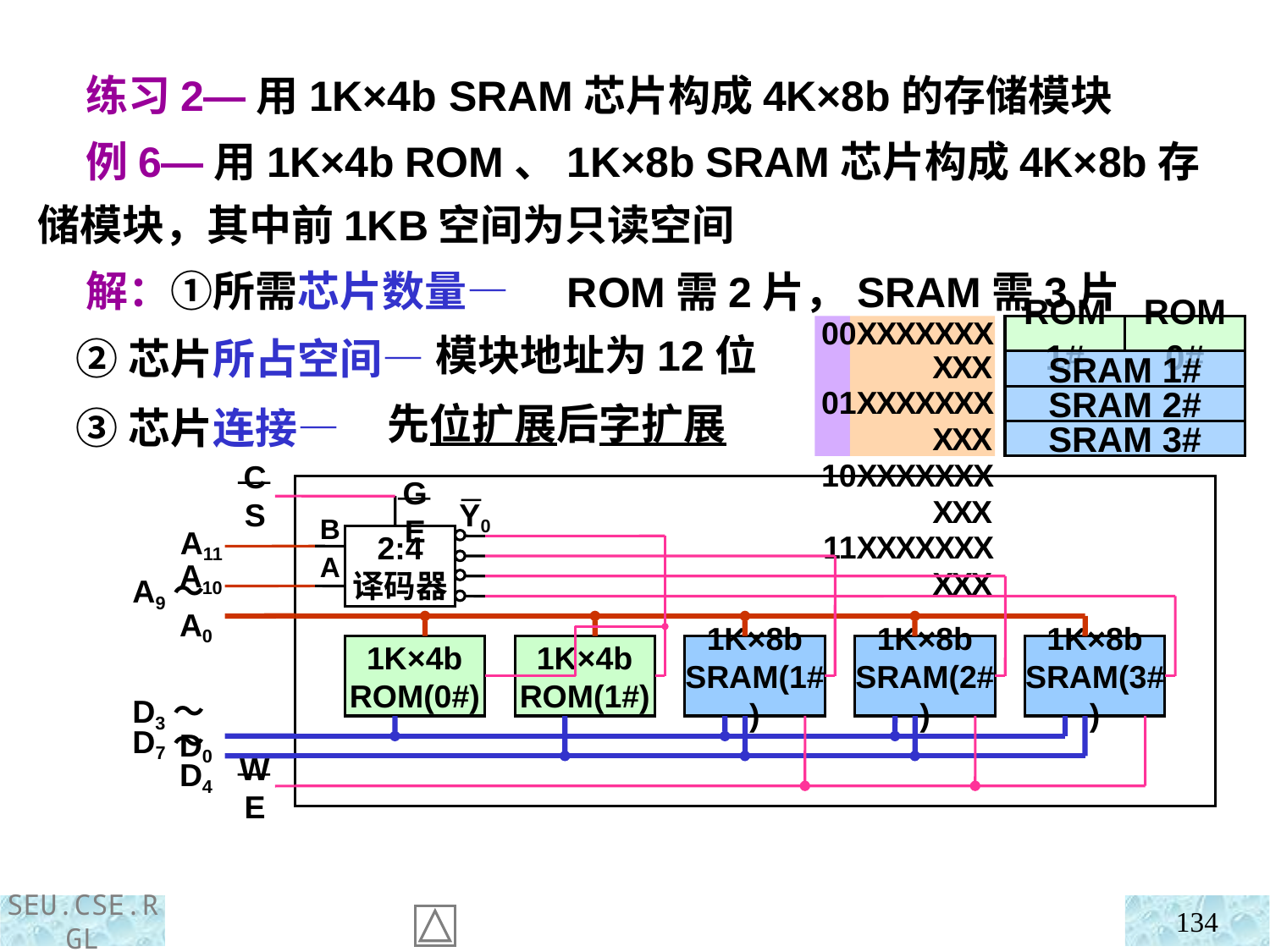

练习2—用1K×4b SRAM芯片构成4K×8b的存储模块
    例6—用1K×4b ROM、1K×8b SRAM芯片构成4K×8b存储模块，其中前1KB空间为只读空间
    解：①所需芯片数量—
    ②芯片所占空间—
    ③芯片连接—
ROM需2片，SRAM需3片
    模块地址为12位
先位扩展后字扩展

00XXXXXXXXXX
01XXXXXXXXXX
10XXXXXXXXXX
11XXXXXXXXXX
ROM 1#
ROM 0#
SRAM 1#
SRAM 2#
SRAM 3#

CS

A11
A10

A9～A0

1K×4b
ROM(0#)
1K×4b
ROM(1#)
1K×8b
SRAM(1#)
1K×8b
SRAM(2#)
1K×8b
SRAM(3#)
D3～D0

D7～D4

WE

GE

Y0

B
A
2:4
译码器

134